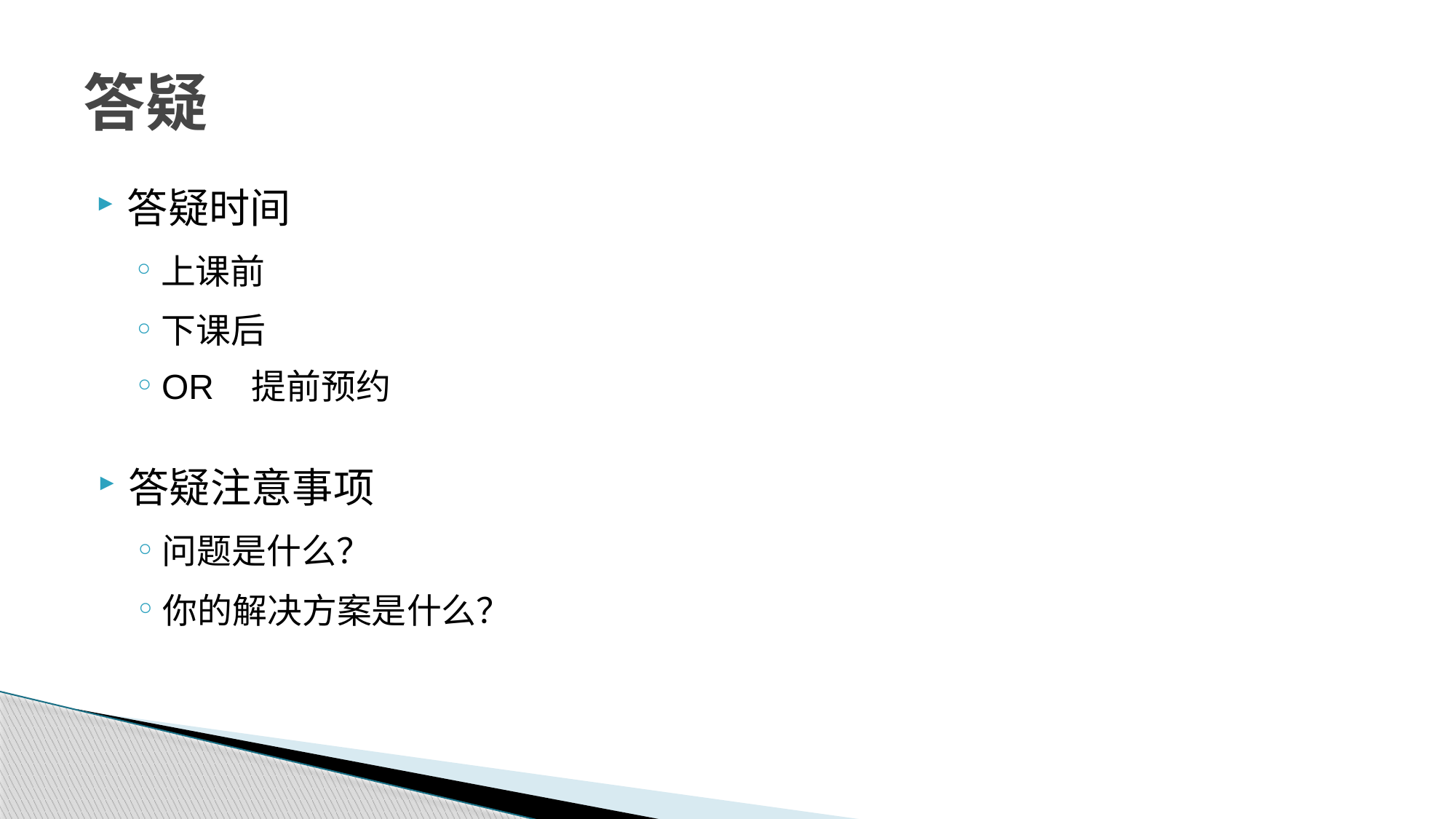

# 答疑
答疑时间
上课前
下课后
OR   提前预约
答疑注意事项
问题是什么？
你的解决方案是什么？